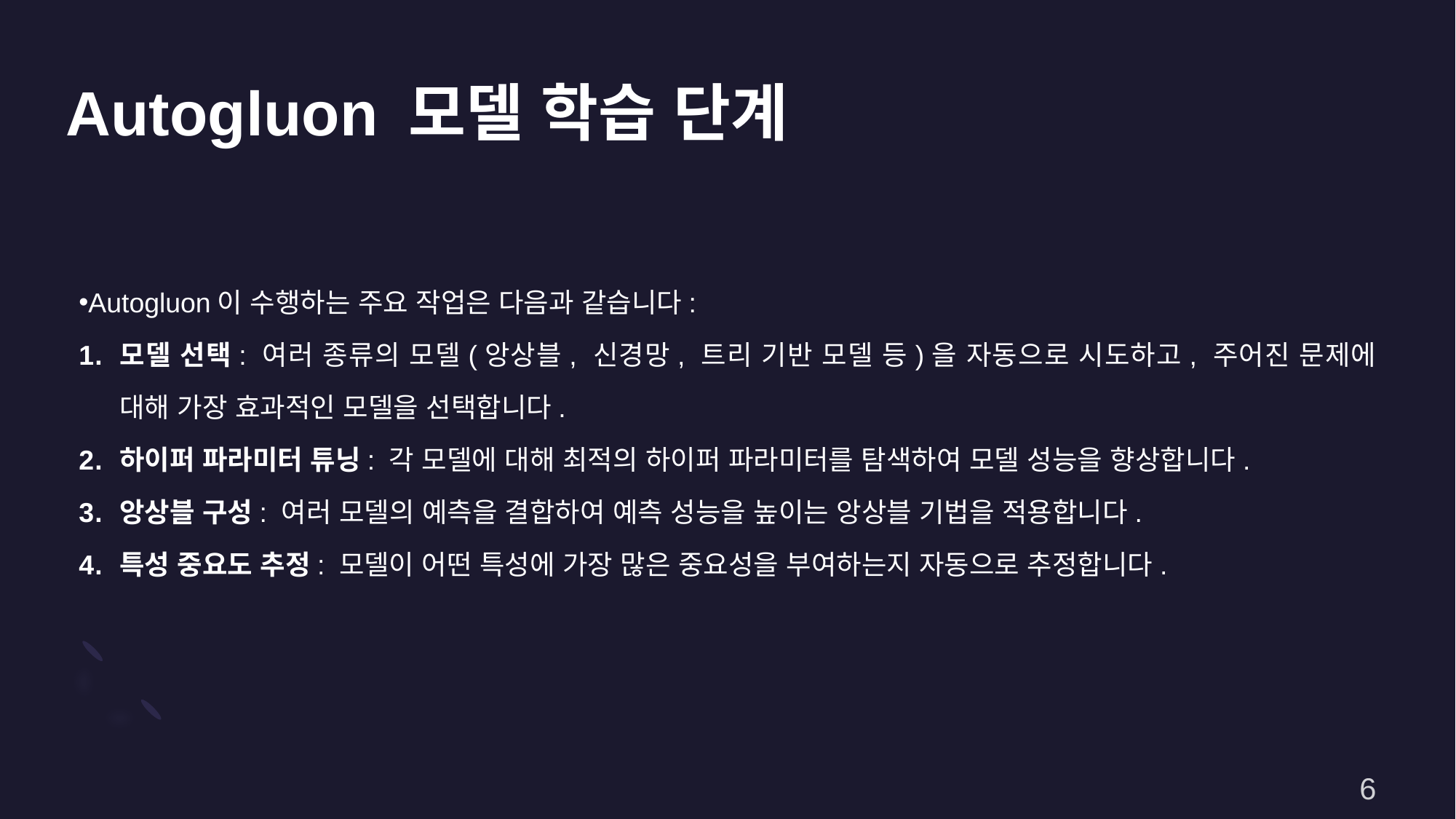

# Autogluon 모델 학습 단계
Autogluon이 수행하는 주요 작업은 다음과 같습니다:
모델 선택: 여러 종류의 모델(앙상블, 신경망, 트리 기반 모델 등)을 자동으로 시도하고, 주어진 문제에 대해 가장 효과적인 모델을 선택합니다.
하이퍼 파라미터 튜닝: 각 모델에 대해 최적의 하이퍼 파라미터를 탐색하여 모델 성능을 향상합니다.
앙상블 구성: 여러 모델의 예측을 결합하여 예측 성능을 높이는 앙상블 기법을 적용합니다.
특성 중요도 추정: 모델이 어떤 특성에 가장 많은 중요성을 부여하는지 자동으로 추정합니다.

6